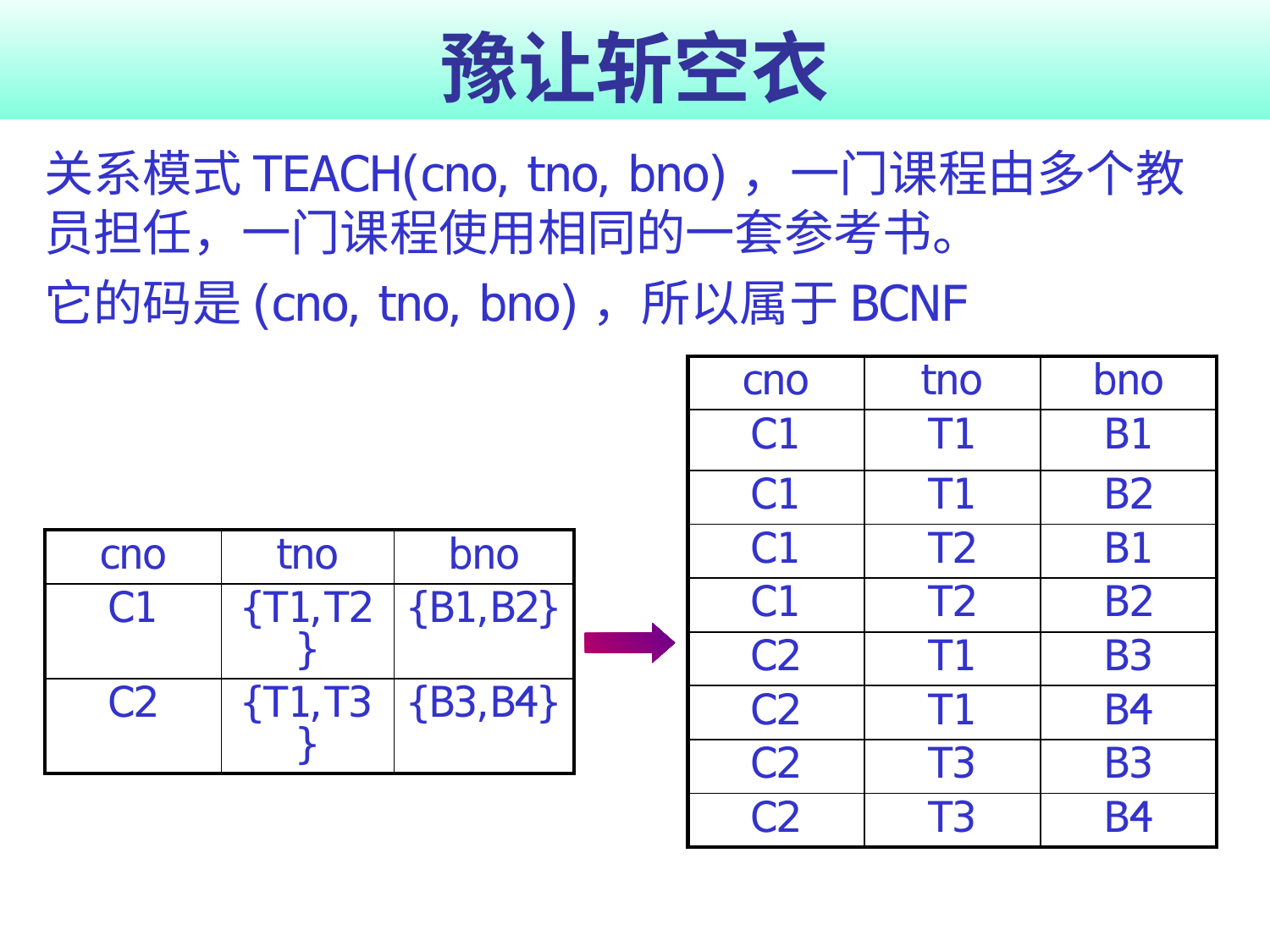

# 豫让斩空衣
关系模式TEACH(cno, tno, bno)，一门课程由多个教员担任，一门课程使用相同的一套参考书。
它的码是(cno, tno, bno)，所以属于BCNF
| cno | tno | bno |
| --- | --- | --- |
| C1 | T1 | B1 |
| C1 | T1 | B2 |
| C1 | T2 | B1 |
| C1 | T2 | B2 |
| C2 | T1 | B3 |
| C2 | T1 | B4 |
| C2 | T3 | B3 |
| C2 | T3 | B4 |
| cno | tno | bno |
| --- | --- | --- |
| C1 | {T1,T2} | {B1,B2} |
| C2 | {T1,T3} | {B3,B4} |